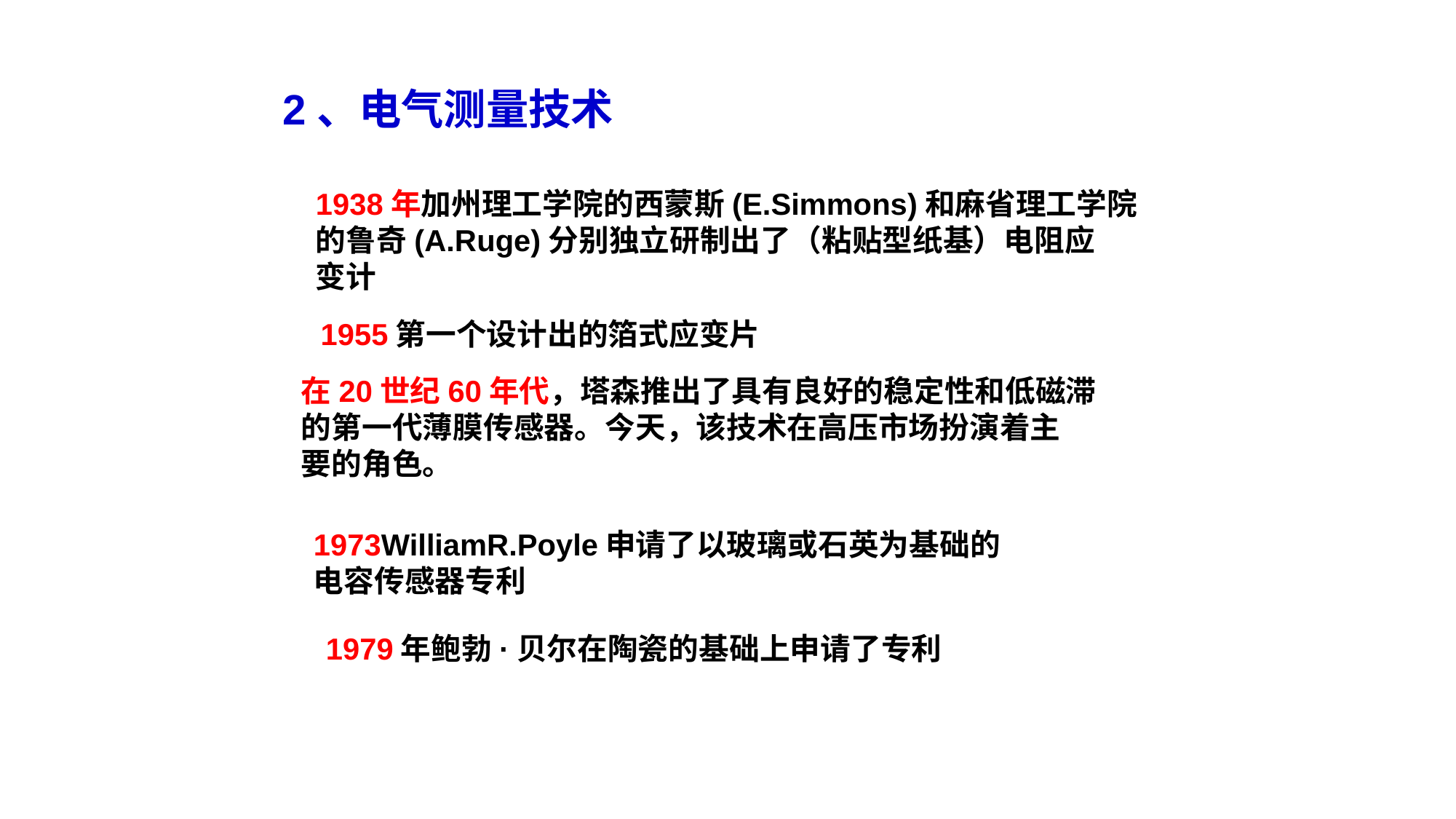

2、电气测量技术
1938年加州理工学院的西蒙斯(E.Simmons)和麻省理工学院
的鲁奇(A.Ruge)分别独立研制出了（粘贴型纸基）电阻应
变计
1955第一个设计出的箔式应变片
在20世纪60年代，塔森推出了具有良好的稳定性和低磁滞
的第一代薄膜传感器。今天，该技术在高压市场扮演着主
要的角色。
1973WilliamR.Poyle申请了以玻璃或石英为基础的
电容传感器专利
1979年鲍勃·贝尔在陶瓷的基础上申请了专利